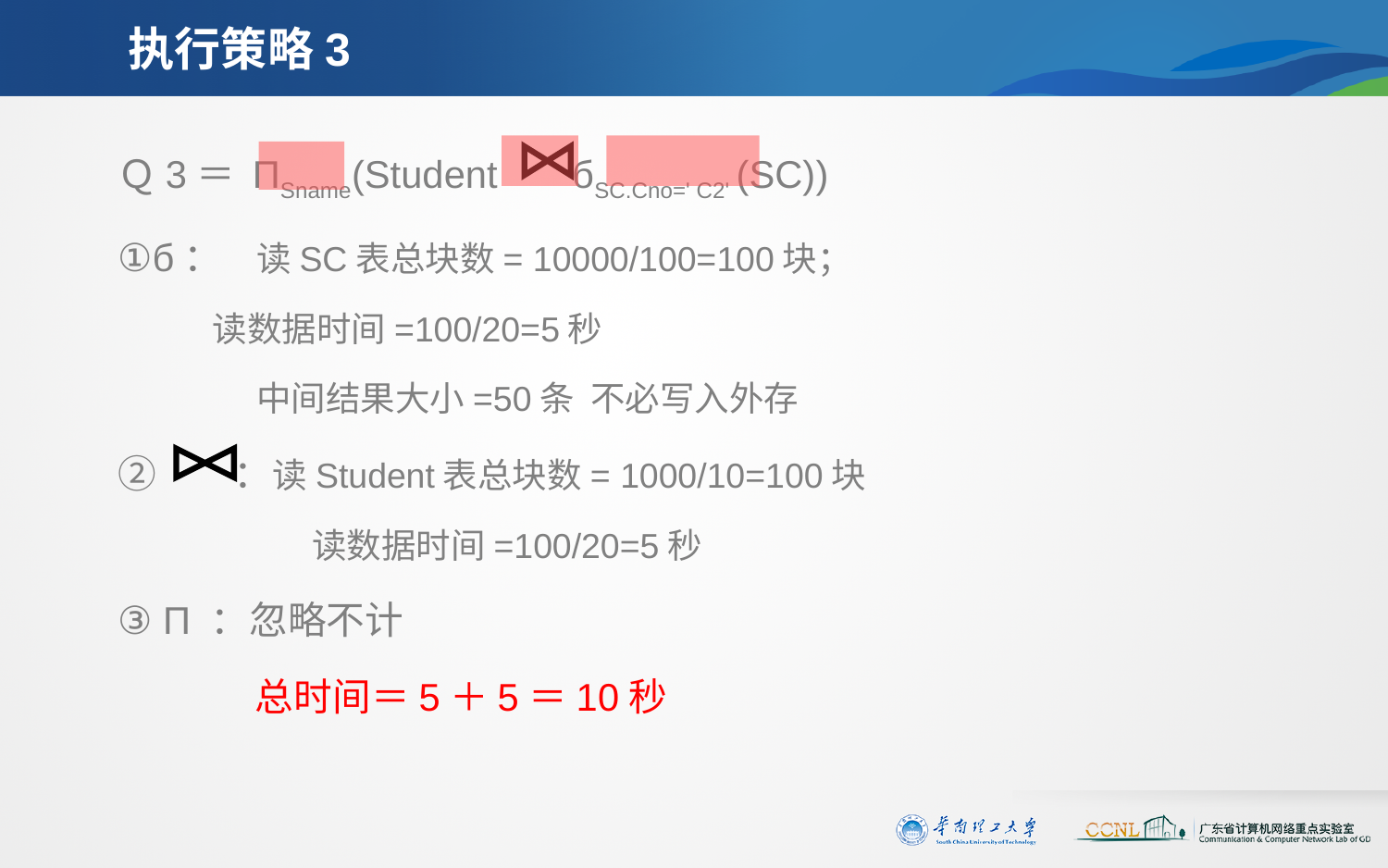

# 执行策略3
Ｑ3＝ ПSname(Student       бSC.Cno=' C2' (SC))
①б：	读SC表总块数= 10000/100=100块；
           读数据时间=100/20=5秒
	中间结果大小=50条  不必写入外存
②        ：读Student表总块数= 1000/10=100块
	      读数据时间=100/20=5秒
③ П ：忽略不计
               总时间＝5＋5＝10秒